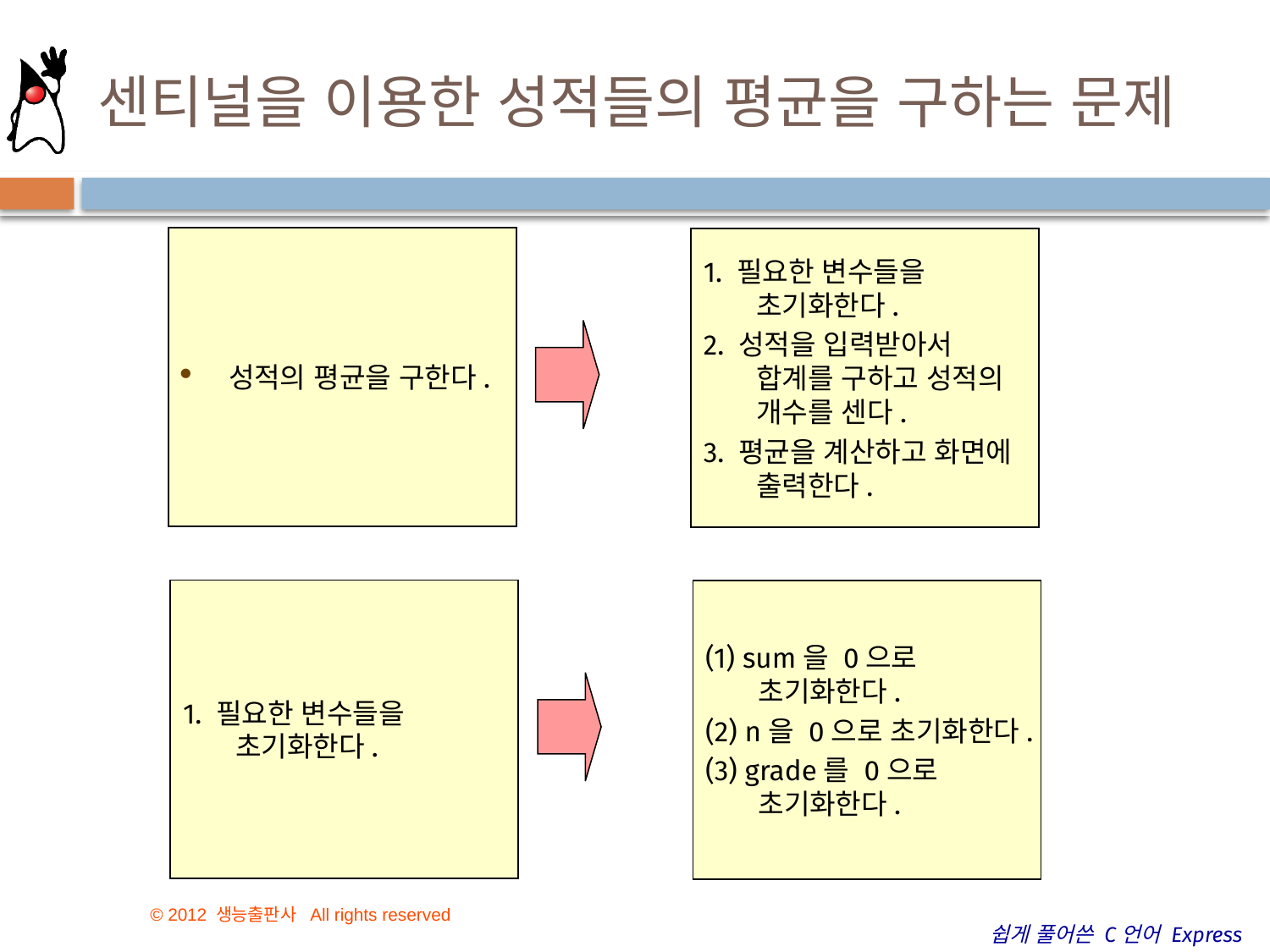

# 센티널을 이용한 성적들의 평균을 구하는 문제
성적의 평균을 구한다.
1. 필요한 변수들을 초기화한다.
2. 성적을 입력받아서 합계를 구하고 성적의 개수를 센다.
3. 평균을 계산하고 화면에 출력한다.

1. 필요한 변수들을 초기화한다.
(1) sum을 0으로 초기화한다.
(2) n을 0으로 초기화한다.
(3) grade를 0으로 초기화한다.